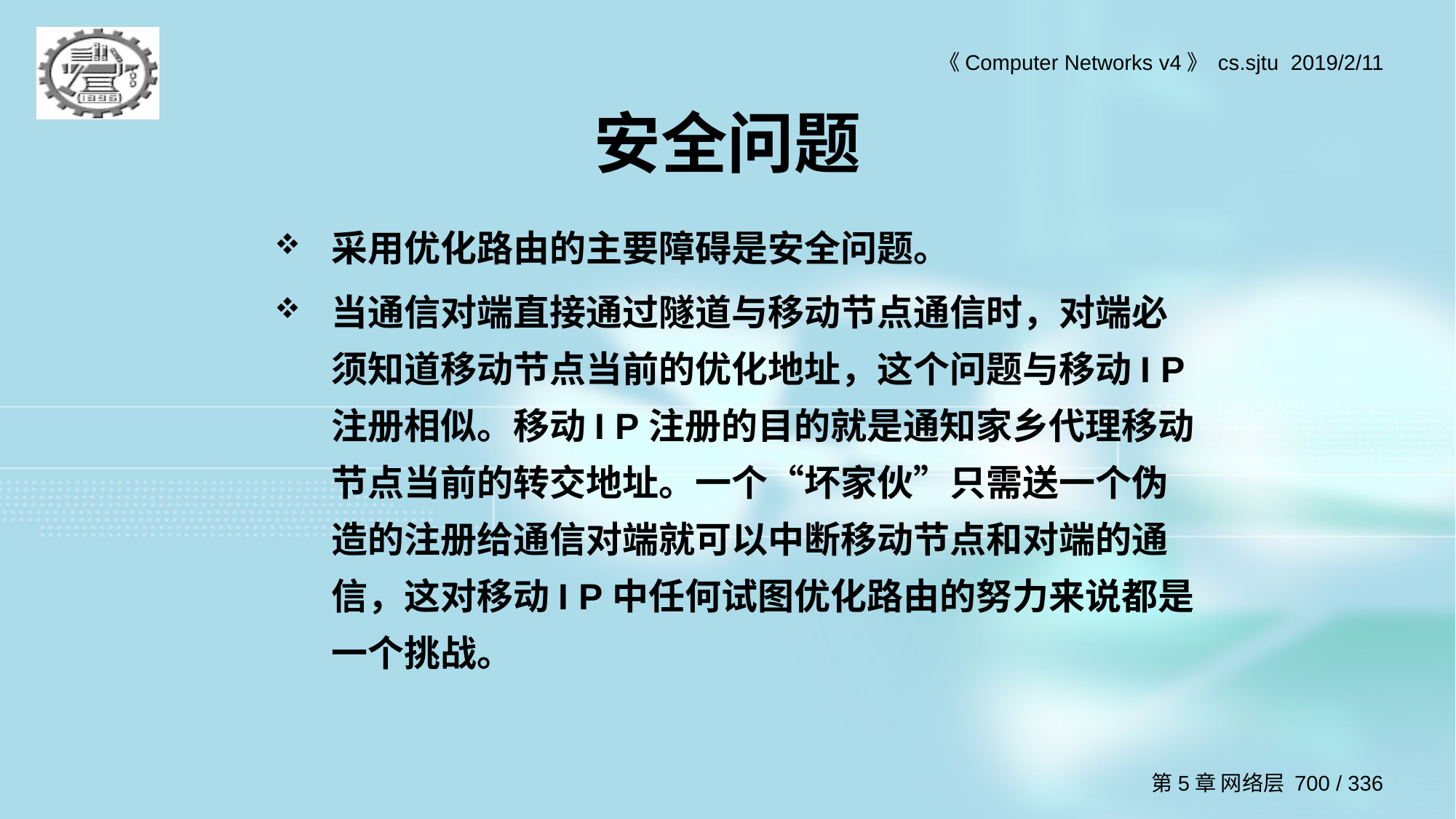

# 安全问题

采用优化路由的主要障碍是安全问题。
当通信对端直接通过隧道与移动节点通信时，对端必须知道移动节点当前的优化地址，这个问题与移动I P注册相似。移动I P注册的目的就是通知家乡代理移动节点当前的转交地址。一个“坏家伙”只需送一个伪造的注册给通信对端就可以中断移动节点和对端的通信，这对移动I P中任何试图优化路由的努力来说都是一个挑战。